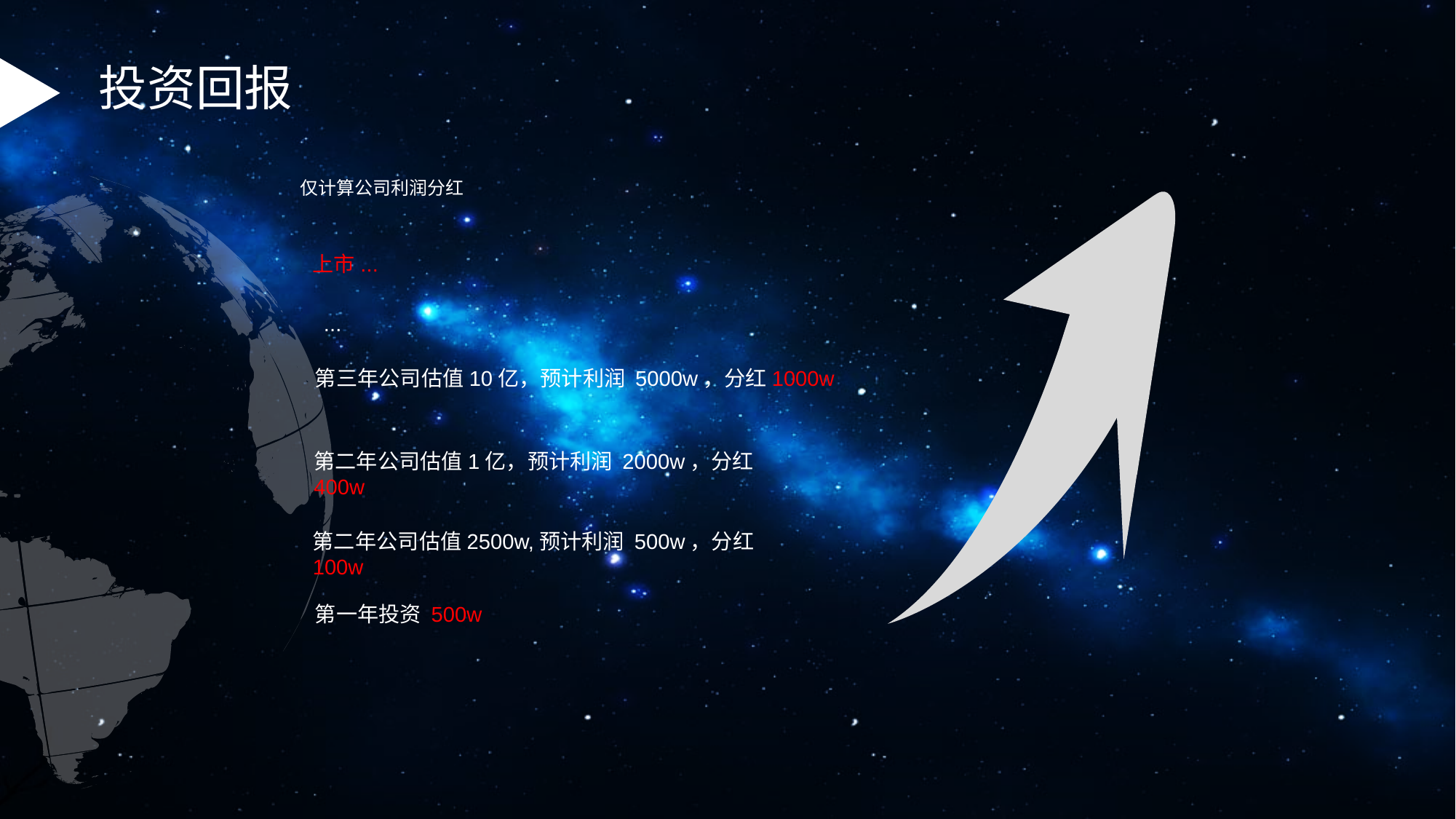

投资回报

仅计算公司利润分红

上市...
...
第三年公司估值10亿，预计利润 5000w，分红1000w
第二年公司估值1亿，预计利润 2000w，分红400w
第二年公司估值2500w,预计利润 500w，分红100w
第一年投资 500w
.